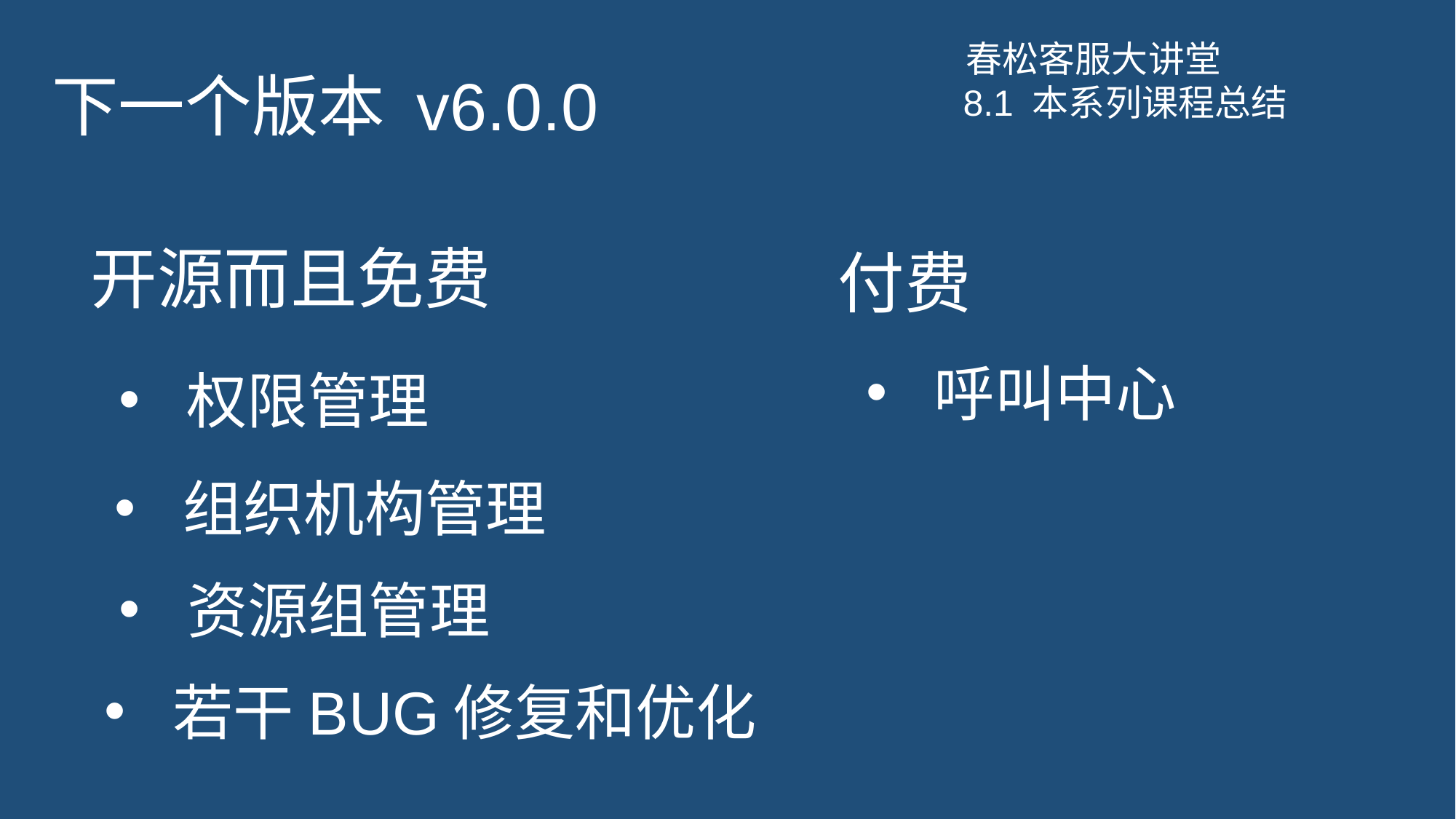

# 下一个版本 v6.0.0
春松客服大讲堂
8.1 本系列课程总结
开源而且免费
付费
呼叫中心
权限管理
组织机构管理
资源组管理
若干BUG修复和优化